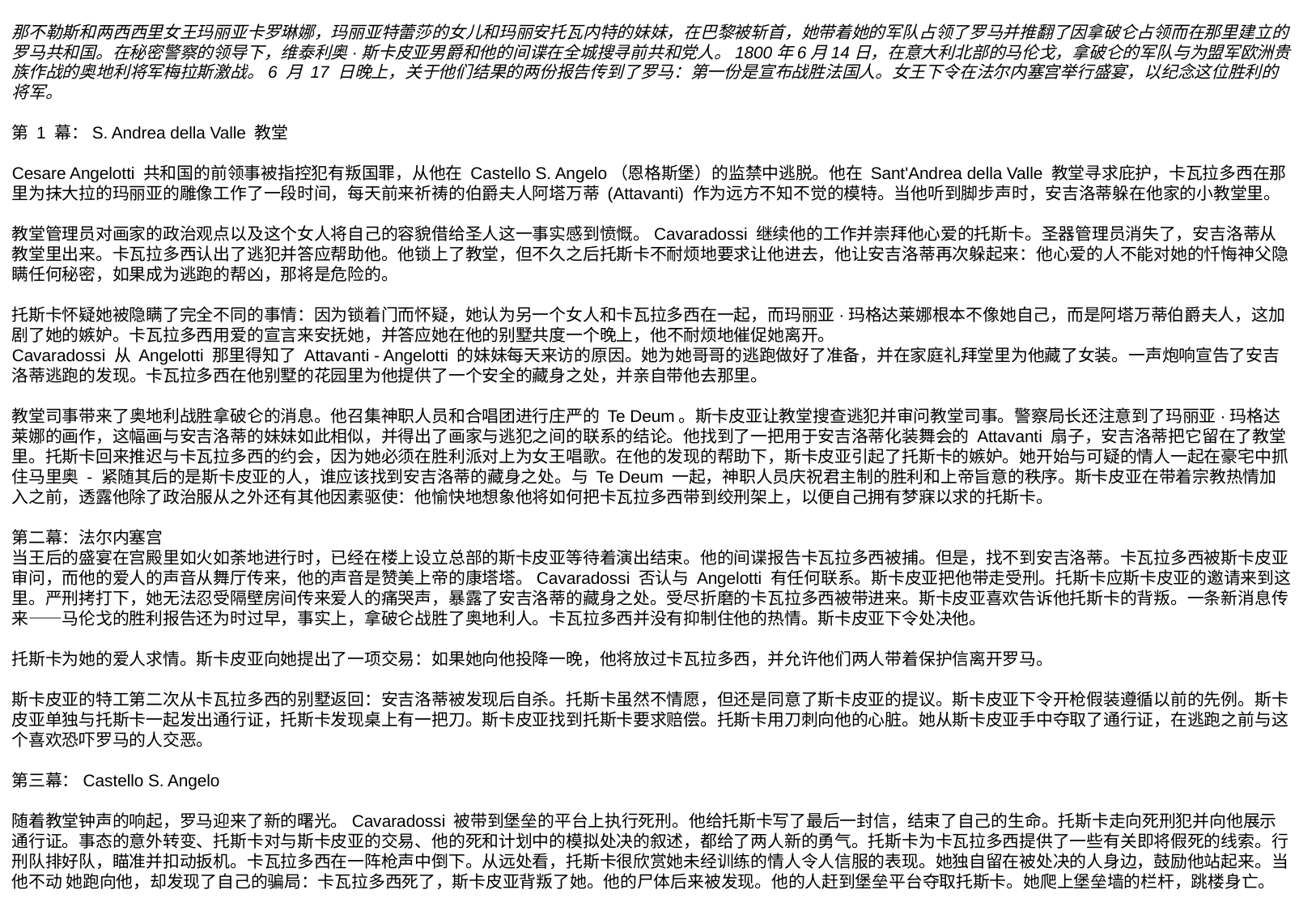

那不勒斯和两西西里女王玛丽亚卡罗琳娜，玛丽亚特蕾莎的女儿和玛丽安托瓦内特的妹妹，在巴黎被斩首，她带着她的军队占领了罗马并推翻了因拿破仑占领而在那里建立的罗马共和国。在秘密警察的领导下，维泰利奥·斯卡皮亚男爵和他的间谍在全城搜寻前共和党人。1800年6月14日，在意大利北部的马伦戈，拿破仑的军队与为盟军欧洲贵族作战的奥地利将军梅拉斯激战。6 月 17 日晚上，关于他们结果的两份报告传到了罗马：第一份是宣布战胜法国人。女王下令在法尔内塞宫举行盛宴，以纪念这位胜利的将军。
第 1 幕：S. Andrea della Valle 教堂
Cesare Angelotti 共和国的前领事被指控犯有叛国罪，从他在 Castello S. Angelo（恩格斯堡）的监禁中逃脱。他在 Sant'Andrea della Valle 教堂寻求庇护，卡瓦拉多西在那里为抹大拉的玛丽亚的雕像工作了一段时间，每天前来祈祷的伯爵夫人阿塔万蒂 (Attavanti) 作为远方不知不觉的模特。当他听到脚步声时，安吉洛蒂躲在他家的小教堂里。
教堂管理员对画家的政治观点以及这个女人将自己的容貌借给圣人这一事实感到愤慨。Cavaradossi 继续他的工作并崇拜他心爱的托斯卡。圣器管理员消失了，安吉洛蒂从教堂里出来。卡瓦拉多西认出了逃犯并答应帮助他。他锁上了教堂，但不久之后托斯卡不耐烦地要求让他进去，他让安吉洛蒂再次躲起来：他心爱的人不能对她的忏悔神父隐瞒任何秘密，如果成为逃跑的帮凶，那将是危险的。
托斯卡怀疑她被隐瞒了完全不同的事情：因为锁着门而怀疑，她认为另一个女人和卡瓦拉多西在一起，而玛丽亚·玛格达莱娜根本不像她自己，而是阿塔万蒂伯爵夫人，这加剧了她的嫉妒。卡瓦拉多西用爱的宣言来安抚她，并答应她在他的别墅共度一个晚上，他不耐烦地催促她离开。
Cavaradossi 从 Angelotti 那里得知了 Attavanti - Angelotti 的妹妹每天来访的原因。她为她哥哥的逃跑做好了准备，并在家庭礼拜堂里为他藏了女装。一声炮响宣告了安吉洛蒂逃跑的发现。卡瓦拉多西在他别墅的花园里为他提供了一个安全的藏身之处，并亲自带他去那里。
教堂司事带来了奥地利战胜拿破仑的消息。他召集神职人员和合唱团进行庄严的 Te Deum。斯卡皮亚让教堂搜查逃犯并审问教堂司事。警察局长还注意到了玛丽亚·玛格达莱娜的画作，这幅画与安吉洛蒂的妹妹如此相似，并得出了画家与逃犯之间的联系的结论。他找到了一把用于安吉洛蒂化装舞会的 Attavanti 扇子，安吉洛蒂把它留在了教堂里。托斯卡回来推迟与卡瓦拉多西的约会，因为她必须在胜利派对上为女王唱歌。在他的发现的帮助下，斯卡皮亚引起了托斯卡的嫉妒。她开始与可疑的情人一起在豪宅中抓住马里奥 - 紧随其后的是斯卡皮亚的人，谁应该找到安吉洛蒂的藏身之处。与 Te Deum 一起，神职人员庆祝君主制的胜利和上帝旨意的秩序。斯卡皮亚在带着宗教热情加入之前，透露他除了政治服从之外还有其他因素驱使：他愉快地想象他将如何把卡瓦拉多西带到绞刑架上，以便自己拥有梦寐以求的托斯卡。
第二幕：法尔内塞宫
当王后的盛宴在宫殿里如火如荼地进行时，已经在楼上设立总部的斯卡皮亚等待着演出结束。他的间谍报告卡瓦拉多西被捕。但是，找不到安吉洛蒂。卡瓦拉多西被斯卡皮亚审问，而他的爱人的声音从舞厅传来，他的声音是赞美上帝的康塔塔。Cavaradossi 否认与 Angelotti 有任何联系。斯卡皮亚把他带走受刑。托斯卡应斯卡皮亚的邀请来到这里。严刑拷打下，她无法忍受隔壁房间传来爱人的痛哭声，暴露了安吉洛蒂的藏身之处。受尽折磨的卡瓦拉多西被带进来。斯卡皮亚喜欢告诉他托斯卡的背叛。一条新消息传来——马伦戈的胜利报告还为时过早，事实上，拿破仑战胜了奥地利人。卡瓦拉多西并没有抑制住他的热情。斯卡皮亚下令处决他。
托斯卡为她的爱人求情。斯卡皮亚向她提出了一项交易：如果她向他投降一晚，他将放过卡瓦拉多西，并允许他们两人带着保护信离开罗马。
斯卡皮亚的特工第二次从卡瓦拉多西的别墅返回：安吉洛蒂被发现后自杀。托斯卡虽然不情愿，但还是同意了斯卡皮亚的提议。斯卡皮亚下令开枪假装遵循以前的先例。斯卡皮亚单独与托斯卡一起发出通行证，托斯卡发现桌上有一把刀。斯卡皮亚找到托斯卡要求赔偿。托斯卡用刀刺向他的心脏。她从斯卡皮亚手中夺取了通行证，在逃跑之前与这个喜欢恐吓罗马的人交恶。
第三幕：Castello S. Angelo
随着教堂钟声的响起，罗马迎来了新的曙光。Cavaradossi 被带到堡垒的平台上执行死刑。他给托斯卡写了最后一封信，结束了自己的生命。托斯卡走向死刑犯并向他展示通行证。事态的意外转变、托斯卡对与斯卡皮亚的交易、他的死和计划中的模拟处决的叙述，都给了两人新的勇气。托斯卡为卡瓦拉多西提供了一些有关即将假死的线索。行刑队排好队，瞄准并扣动扳机。卡瓦拉多西在一阵枪声中倒下。从远处看，托斯卡很欣赏她未经训练的情人令人信服的表现。她独自留在被处决的人身边，鼓励他站起来。当他不动 她跑向他，却发现了自己的骗局：卡瓦拉多西死了，斯卡皮亚背叛了她。他的尸体后来被发现。他的人赶到堡垒平台夺取托斯卡。她爬上堡垒墙的栏杆，跳楼身亡。